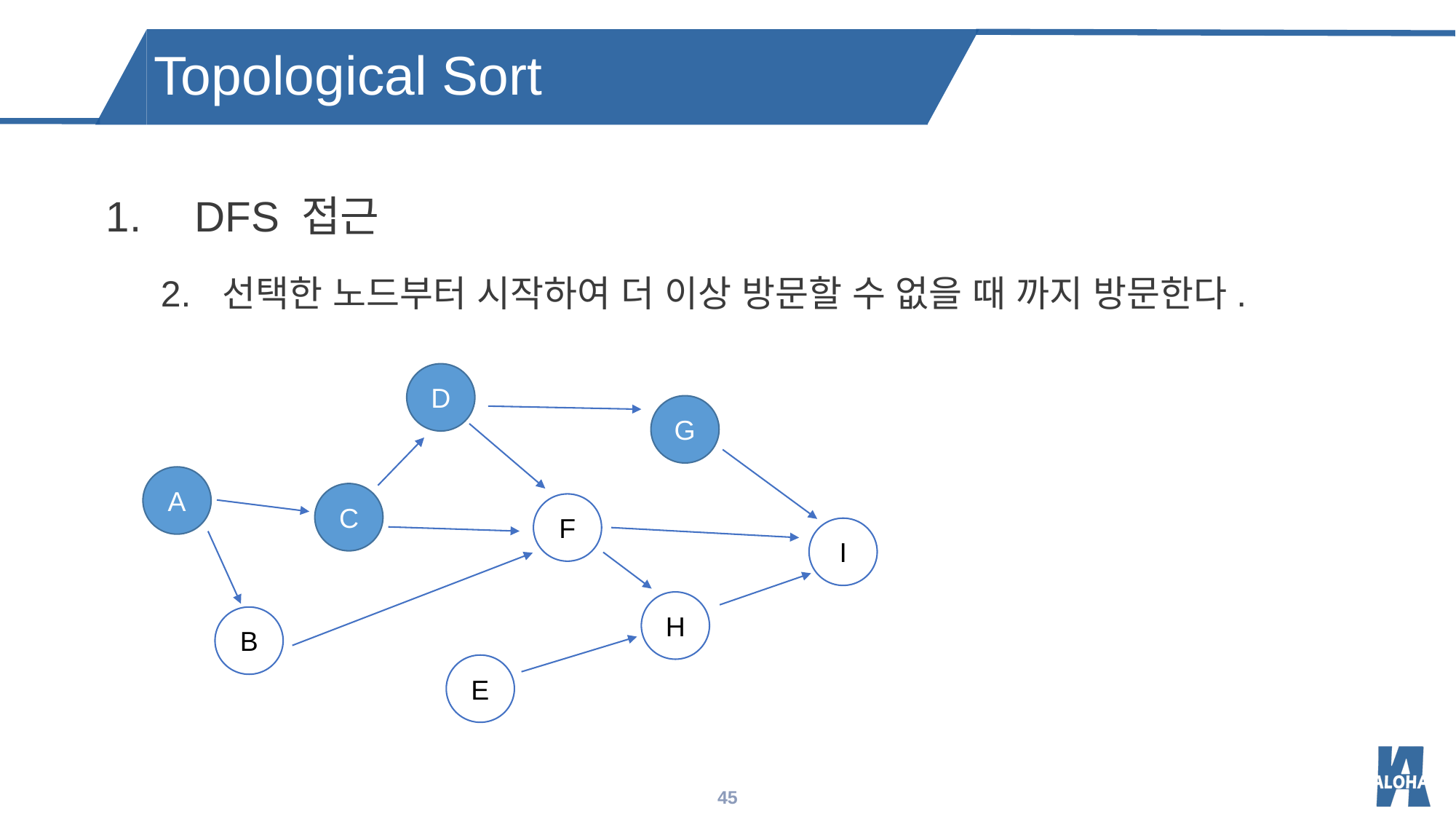

Topological Sort
DFS 접근
선택한 노드부터 시작하여 더 이상 방문할 수 없을 때 까지 방문한다.
D
G
A
C
F
I
H
B
E
45